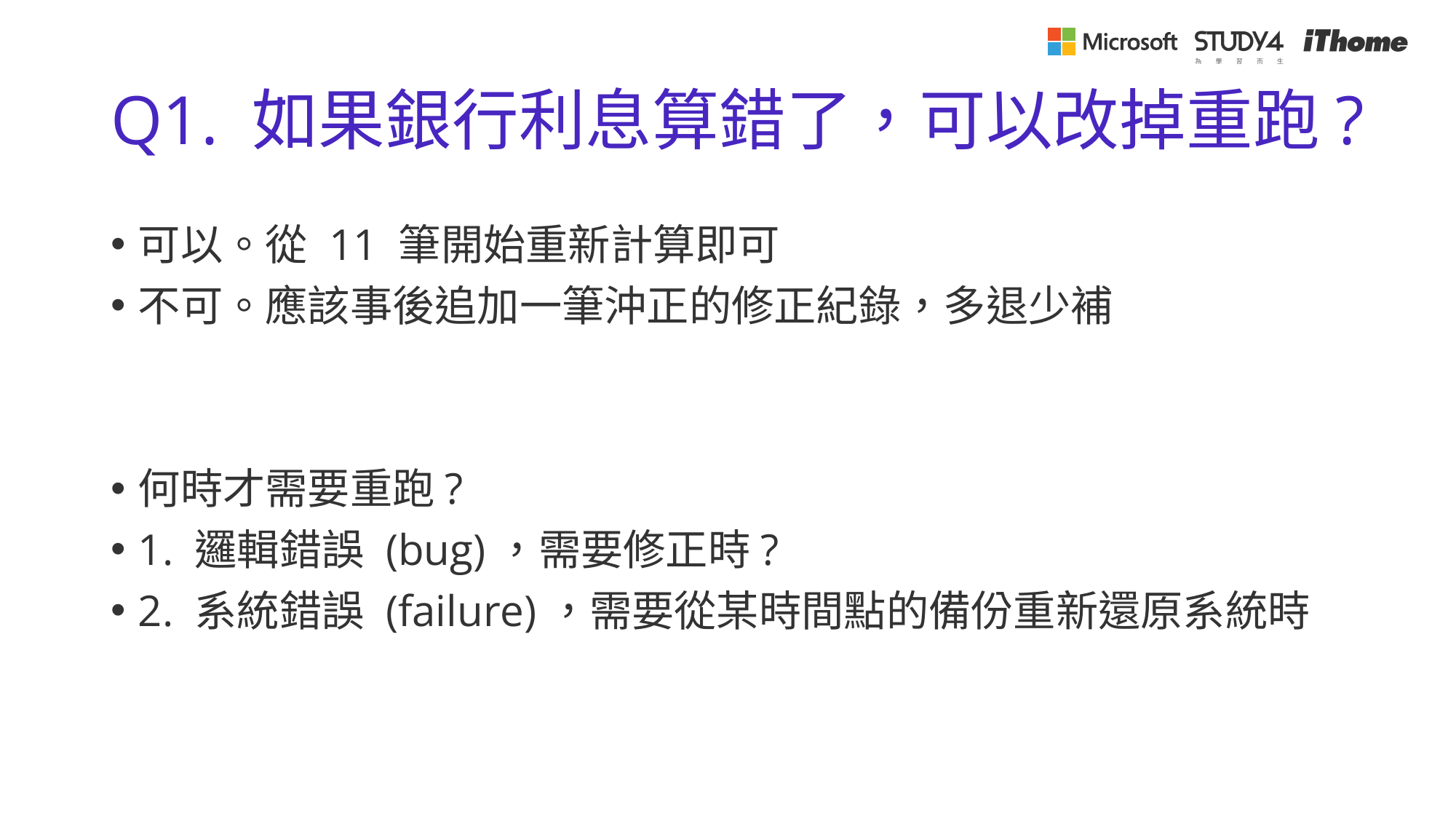

# Q1. 如果銀行利息算錯了，可以改掉重跑?
可以。從 11 筆開始重新計算即可
不可。應該事後追加一筆沖正的修正紀錄，多退少補

何時才需要重跑?
1. 邏輯錯誤 (bug)，需要修正時?
2. 系統錯誤 (failure)，需要從某時間點的備份重新還原系統時